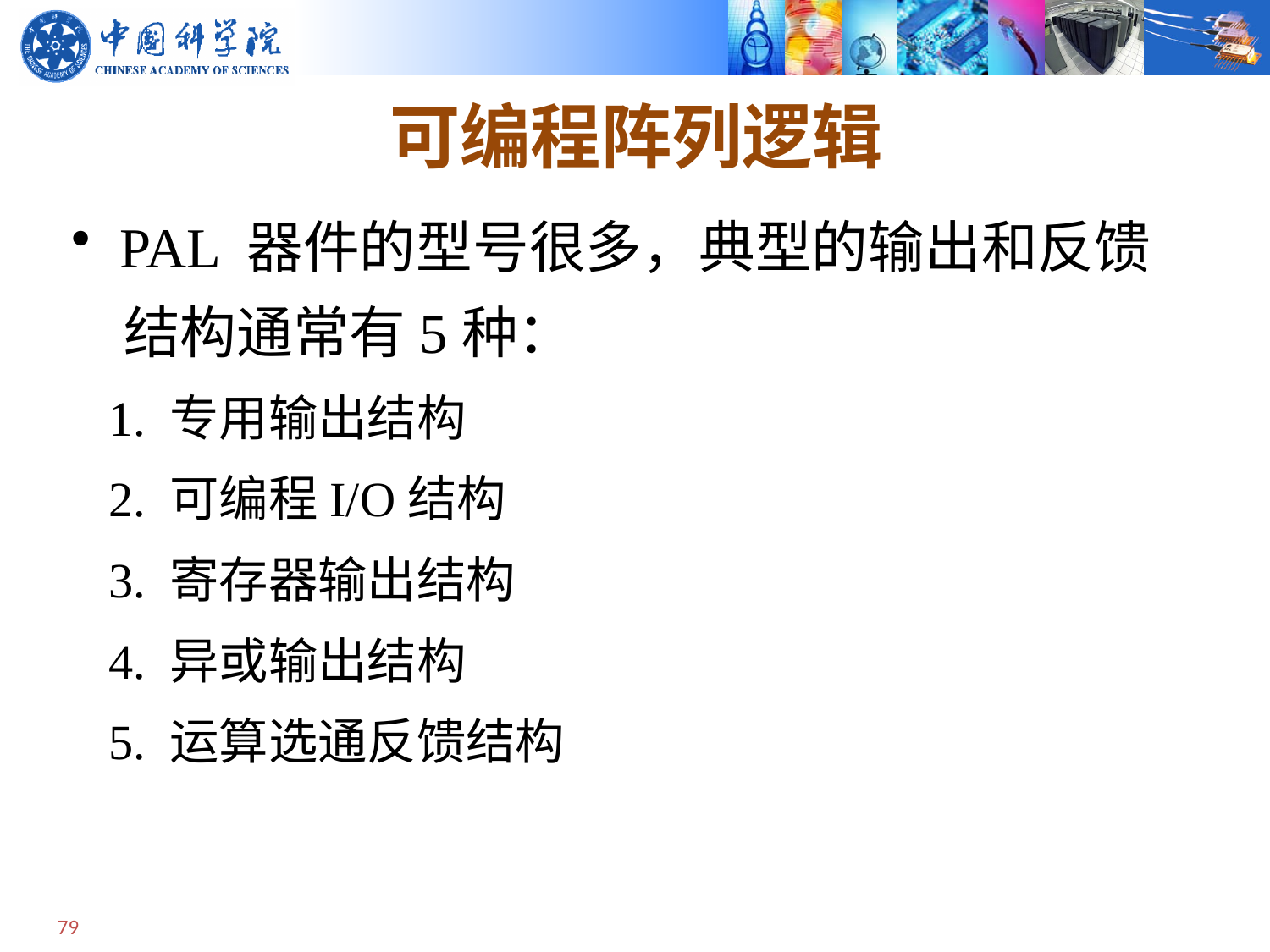

# 可编程阵列逻辑
PAL 器件的型号很多，典型的输出和反馈
   结构通常有5种：
   1. 专用输出结构
   2. 可编程I/O结构
   3. 寄存器输出结构
   4. 异或输出结构
   5. 运算选通反馈结构